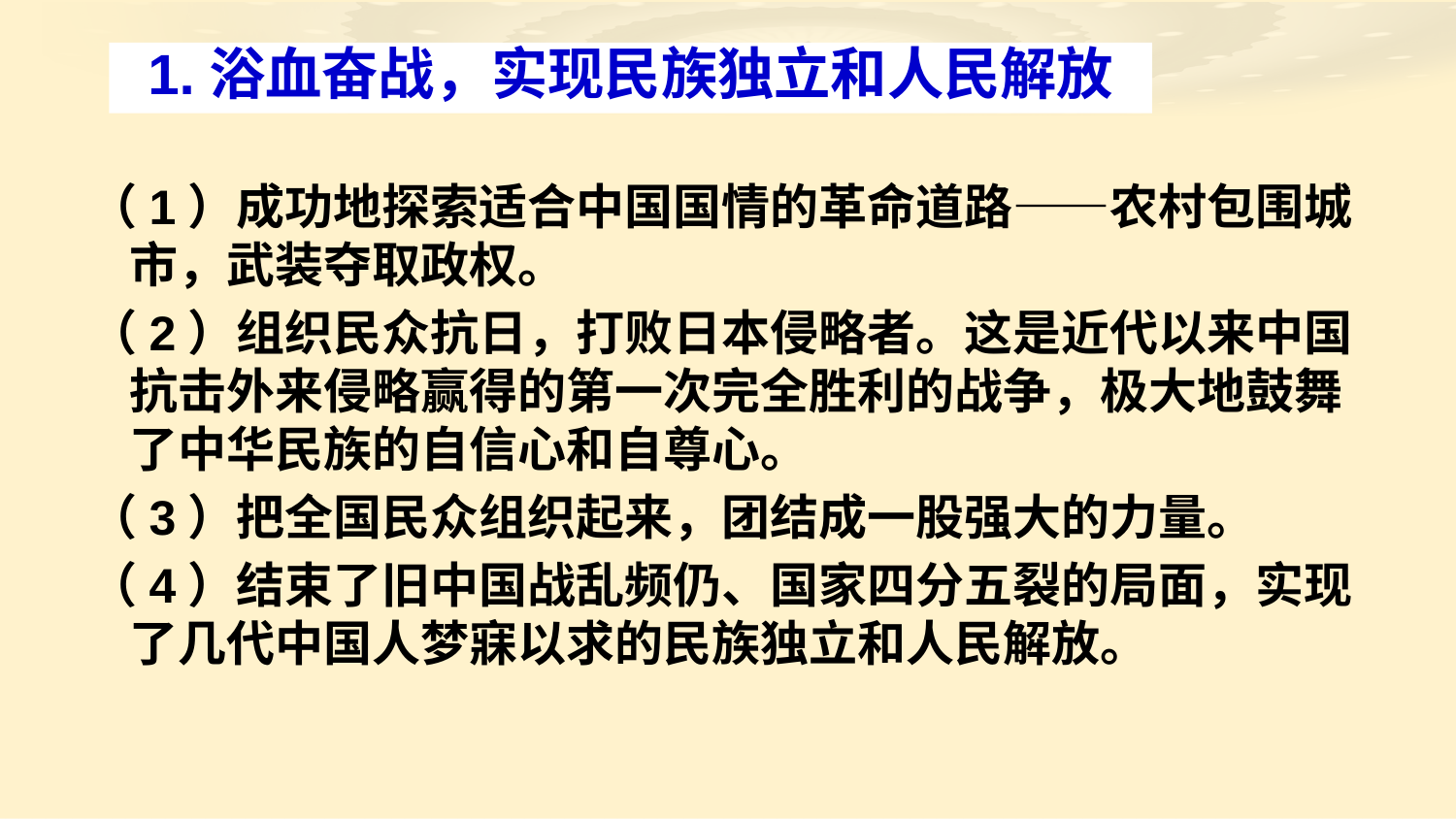

1.浴血奋战，实现民族独立和人民解放
（1）成功地探索适合中国国情的革命道路——农村包围城市，武装夺取政权。
（2）组织民众抗日，打败日本侵略者。这是近代以来中国抗击外来侵略赢得的第一次完全胜利的战争，极大地鼓舞了中华民族的自信心和自尊心。
（3）把全国民众组织起来，团结成一股强大的力量。
（4）结束了旧中国战乱频仍、国家四分五裂的局面，实现了几代中国人梦寐以求的民族独立和人民解放。